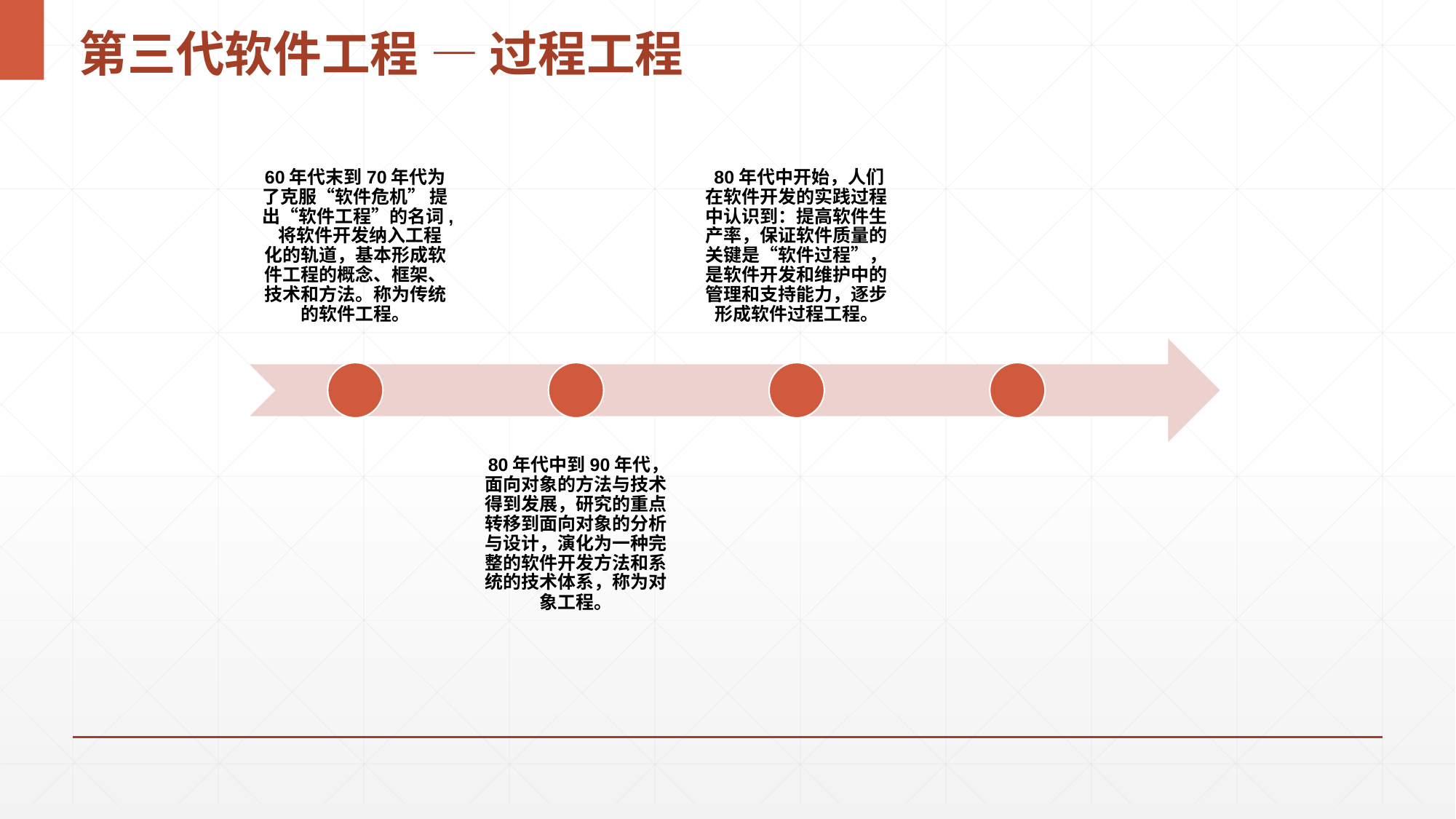

# 第三代软件工程 — 过程工程
60年代末到70年代为了克服“软件危机” 提出“软件工程”的名词, 将软件开发纳入工程化的轨道，基本形成软件工程的概念、框架、技术和方法。称为传统的软件工程。
 80年代中到90年代，面向对象的方法与技术得到发展，研究的重点转移到面向对象的分析与设计，演化为一种完整的软件开发方法和系统的技术体系，称为对象工程。
 80年代中开始，人们在软件开发的实践过程中认识到：提高软件生产率，保证软件质量的关键是“软件过程”，是软件开发和维护中的管理和支持能力，逐步形成软件过程工程。